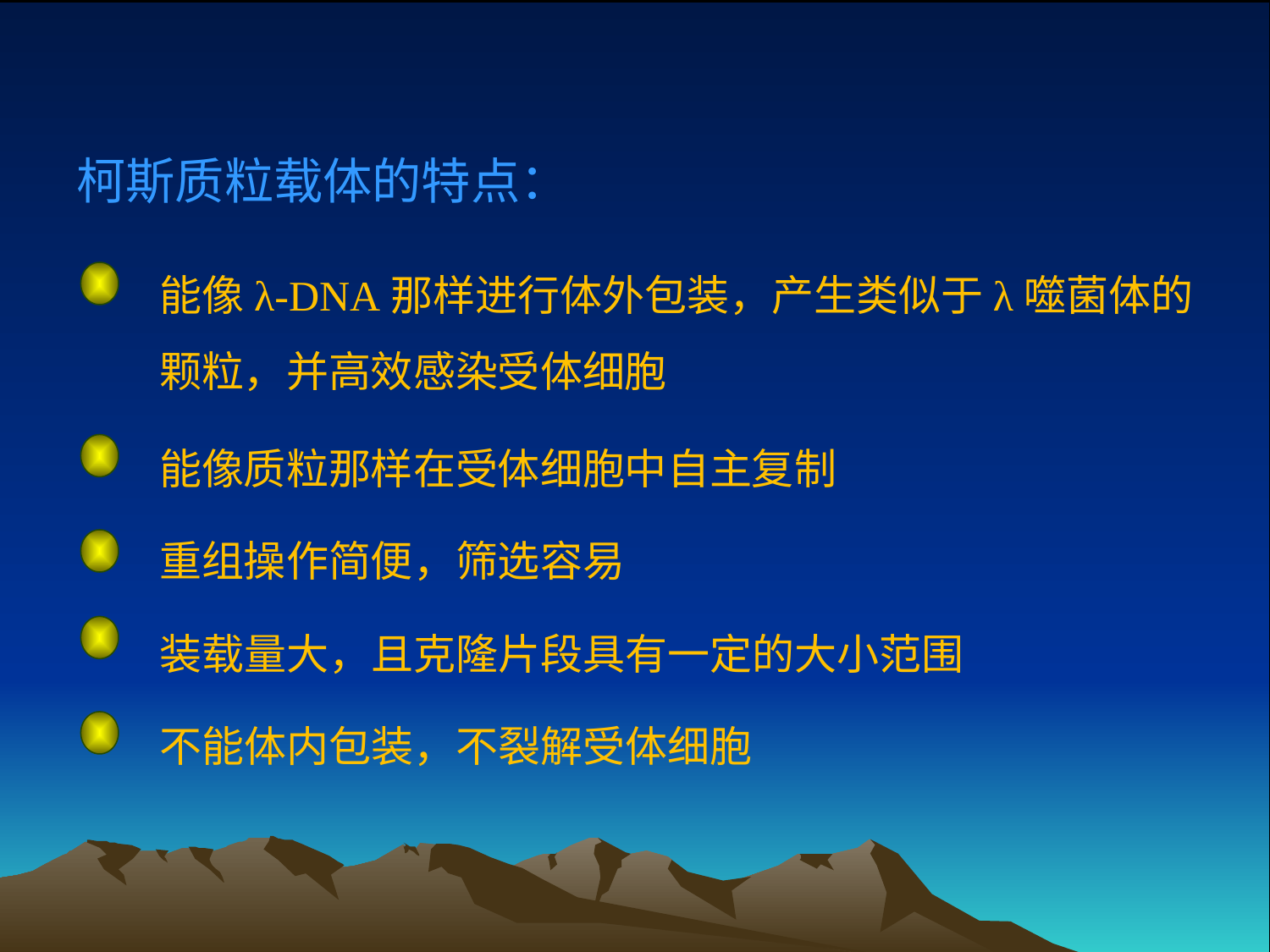

柯斯质粒载体的特点：
能像λ-DNA那样进行体外包装，产生类似于λ噬菌体的颗粒，并高效感染受体细胞

能像质粒那样在受体细胞中自主复制

重组操作简便，筛选容易

装载量大，且克隆片段具有一定的大小范围

不能体内包装，不裂解受体细胞